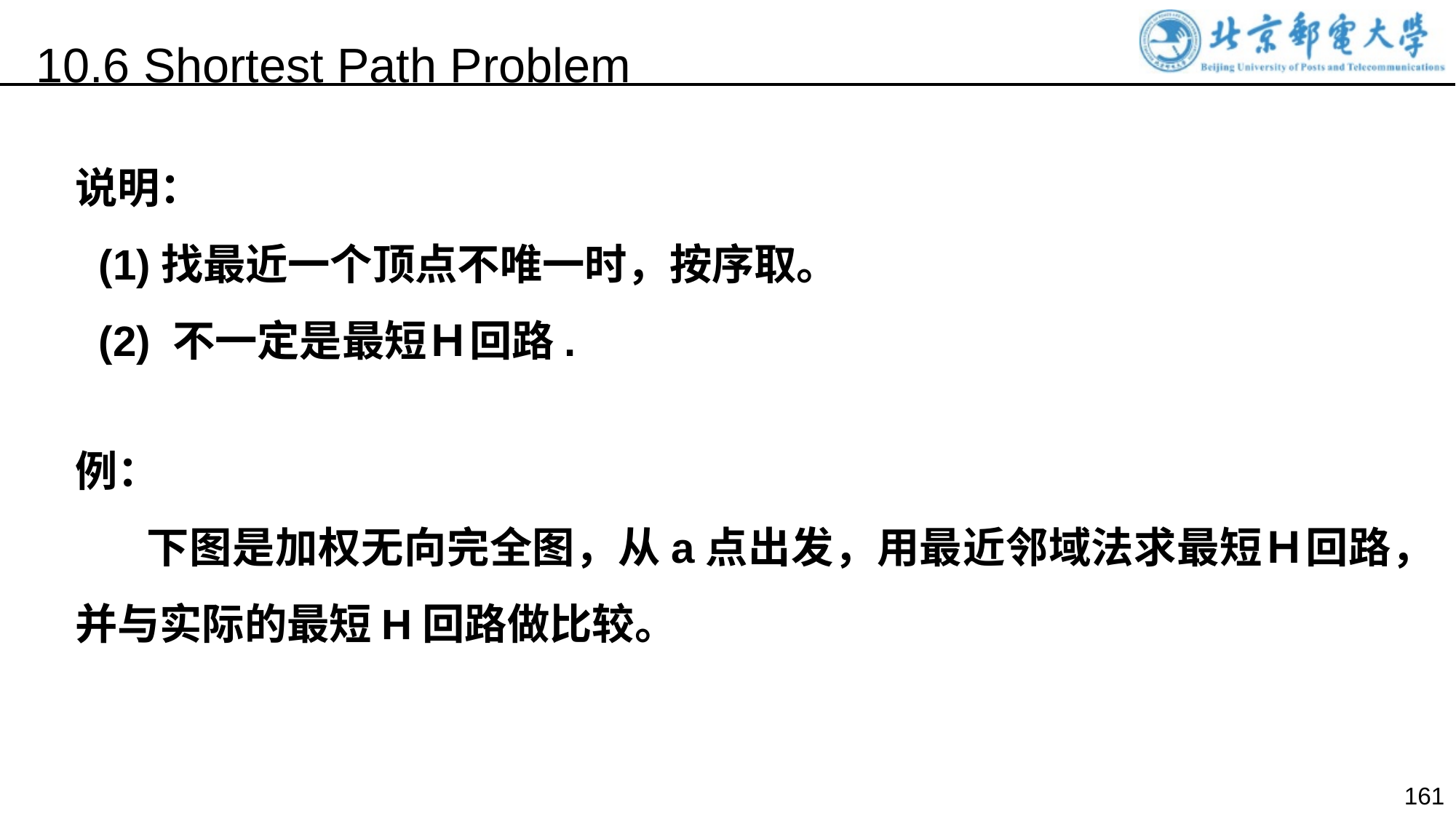

10.6 Shortest Path Problem
说明：
  (1)找最近一个顶点不唯一时，按序取。
  (2) 不一定是最短Ｈ回路.
例：
      下图是加权无向完全图，从a点出发，用最近邻域法求最短Ｈ回路，并与实际的最短H回路做比较。